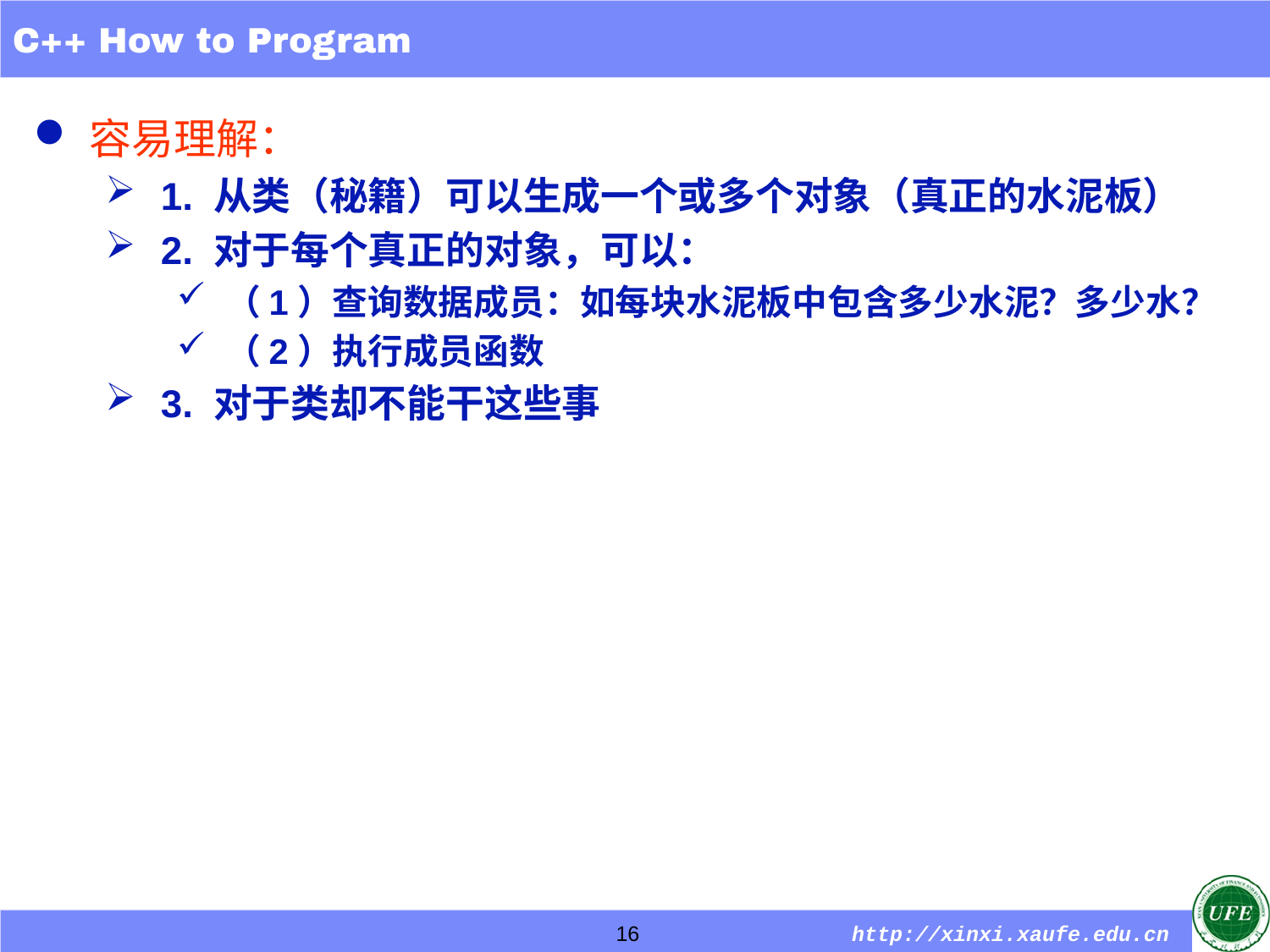

容易理解：
1. 从类（秘籍）可以生成一个或多个对象（真正的水泥板）
2. 对于每个真正的对象，可以：
（1）查询数据成员：如每块水泥板中包含多少水泥？多少水？
（2）执行成员函数
3. 对于类却不能干这些事
16